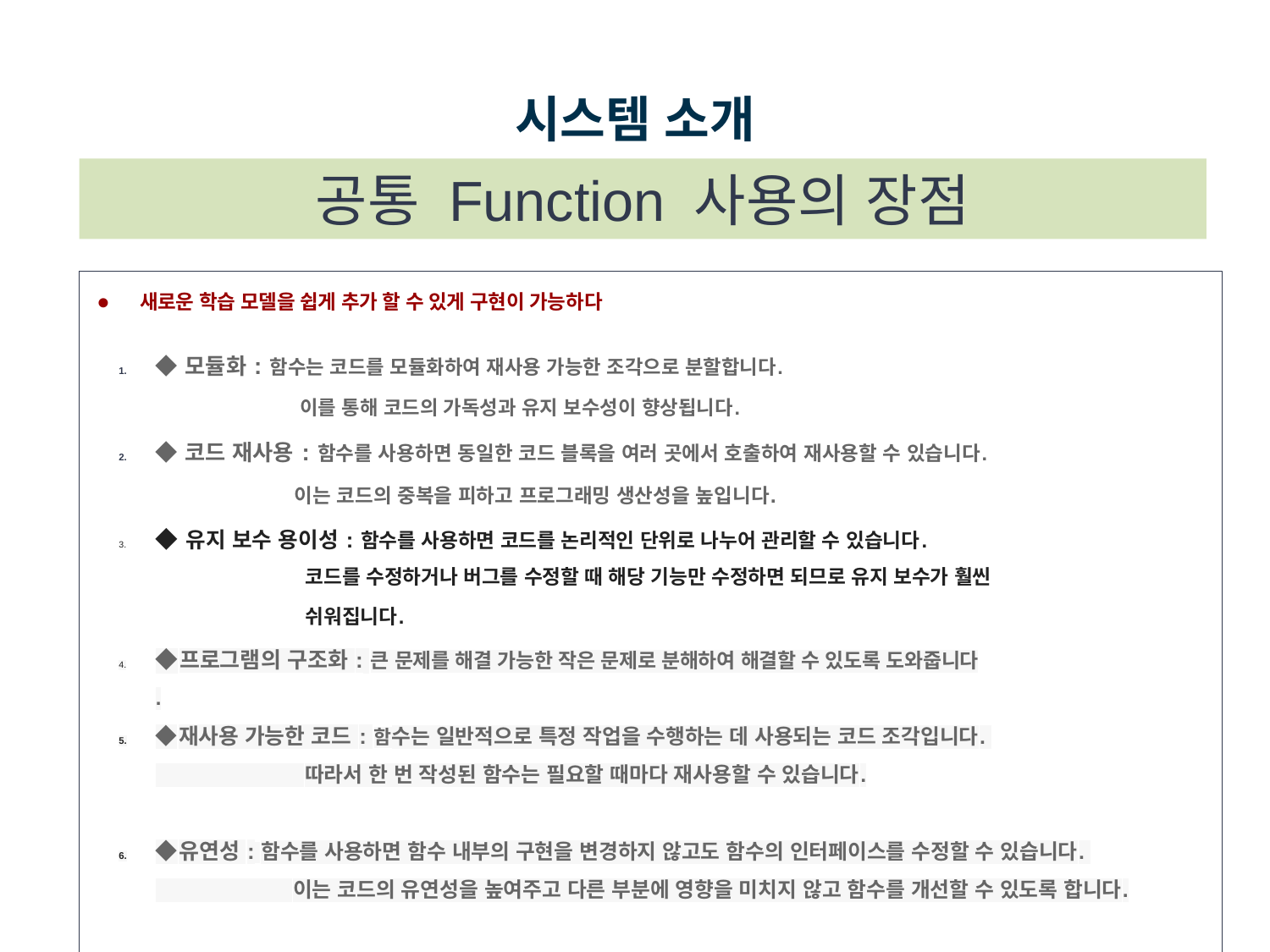

# 시스템 소개
공통 Function 사용의 장점
새로운 학습 모델을 쉽게 추가 할 수 있게 구현이 가능하다
◆ 모듈화 : 함수는 코드를 모듈화하여 재사용 가능한 조각으로 분할합니다.
                          이를 통해 코드의 가독성과 유지 보수성이 향상됩니다.
◆ 코드 재사용 : 함수를 사용하면 동일한 코드 블록을 여러 곳에서 호출하여 재사용할 수 있습니다.
                         이는 코드의 중복을 피하고 프로그래밍 생산성을 높입니다.
◆ 유지 보수 용이성 : 함수를 사용하면 코드를 논리적인 단위로 나누어 관리할 수 있습니다.
                           코드를 수정하거나 버그를 수정할 때 해당 기능만 수정하면 되므로 유지 보수가 훨씬
                           쉬워집니다.
◆프로그램의 구조화 : 큰 문제를 해결 가능한 작은 문제로 분해하여 해결할 수 있도록 도와줍니다
.
◆재사용 가능한 코드 : 함수는 일반적으로 특정 작업을 수행하는 데 사용되는 코드 조각입니다.
                         따라서 한 번 작성된 함수는 필요할 때마다 재사용할 수 있습니다.
◆유연성 : 함수를 사용하면 함수 내부의 구현을 변경하지 않고도 함수의 인터페이스를 수정할 수 있습니다.
                       이는 코드의 유연성을 높여주고 다른 부분에 영향을 미치지 않고 함수를 개선할 수 있도록 합니다.